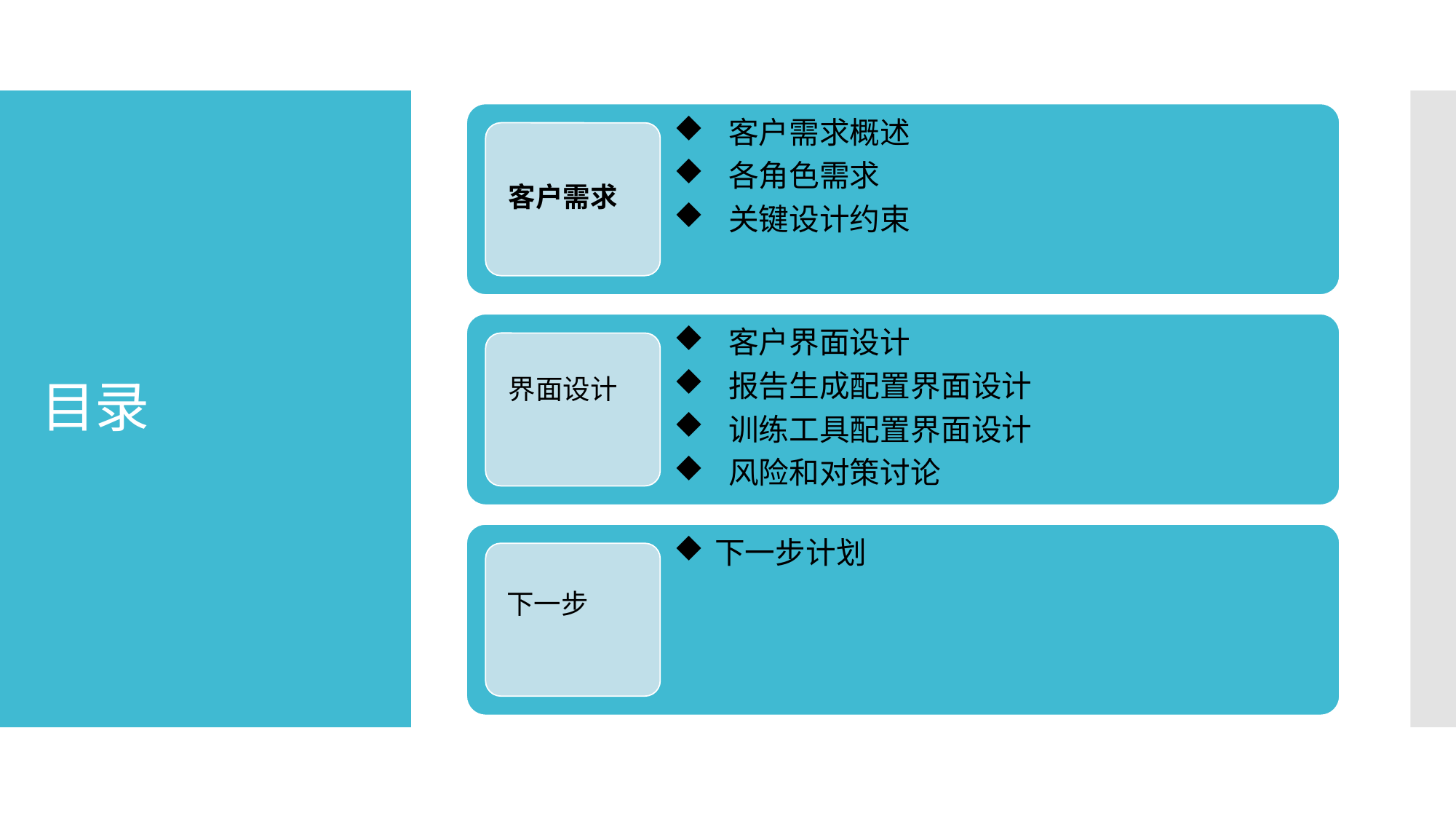

客户需求概述
各角色需求
关键设计约束

客户界面设计
报告生成配置界面设计
训练工具配置界面设计
风险和对策讨论

下一步计划

# 目录
客户需求
界面设计
下一步